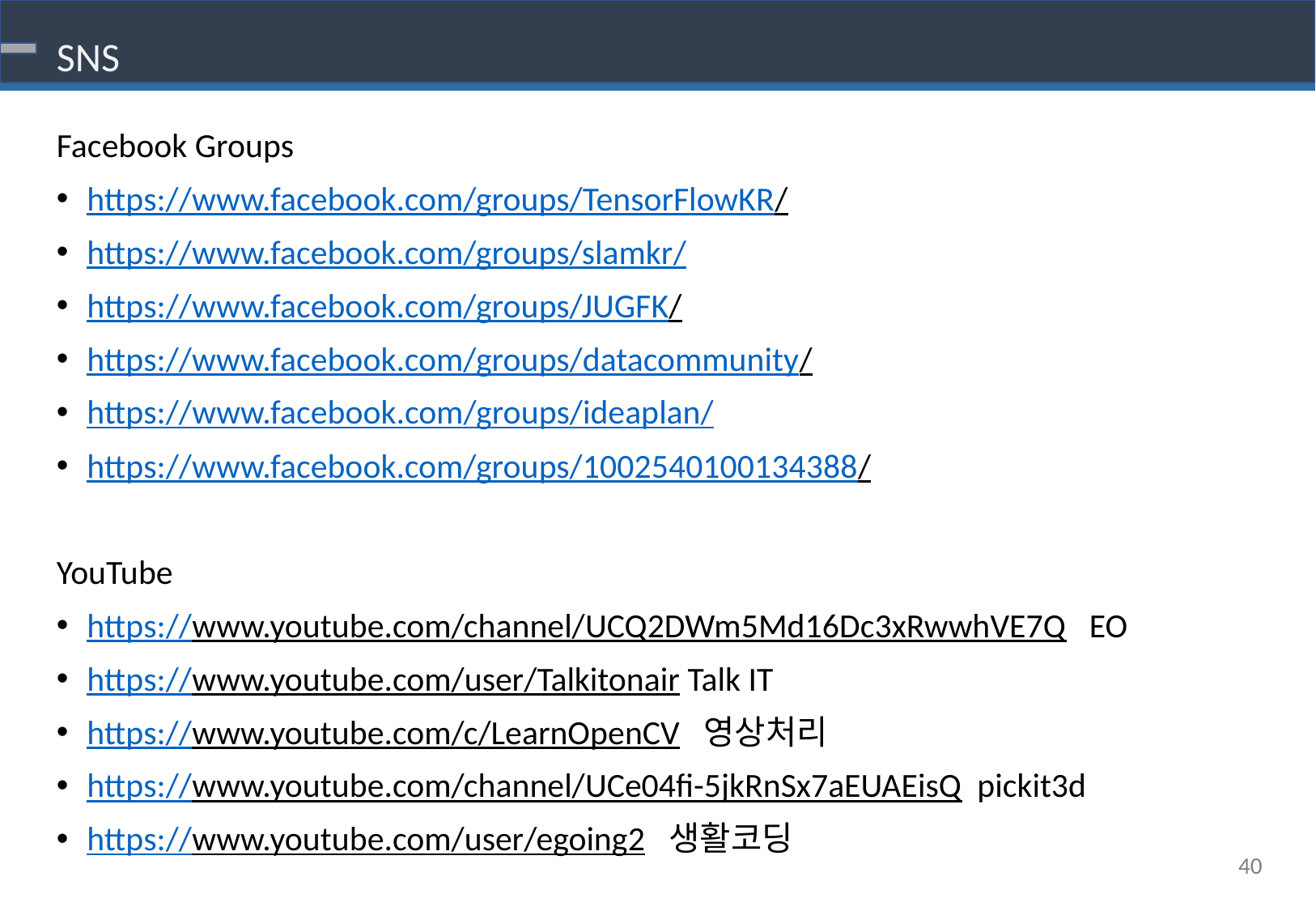

# SNS
Facebook Groups
https://www.facebook.com/groups/TensorFlowKR/
https://www.facebook.com/groups/slamkr/
https://www.facebook.com/groups/JUGFK/
https://www.facebook.com/groups/datacommunity/
https://www.facebook.com/groups/ideaplan/
https://www.facebook.com/groups/1002540100134388/

YouTube
https://www.youtube.com/channel/UCQ2DWm5Md16Dc3xRwwhVE7Q   EO
https://www.youtube.com/user/Talkitonair Talk IT
https://www.youtube.com/c/LearnOpenCV  영상처리
https://www.youtube.com/channel/UCe04fi-5jkRnSx7aEUAEisQ  pickit3d
https://www.youtube.com/user/egoing2  생활코딩

40